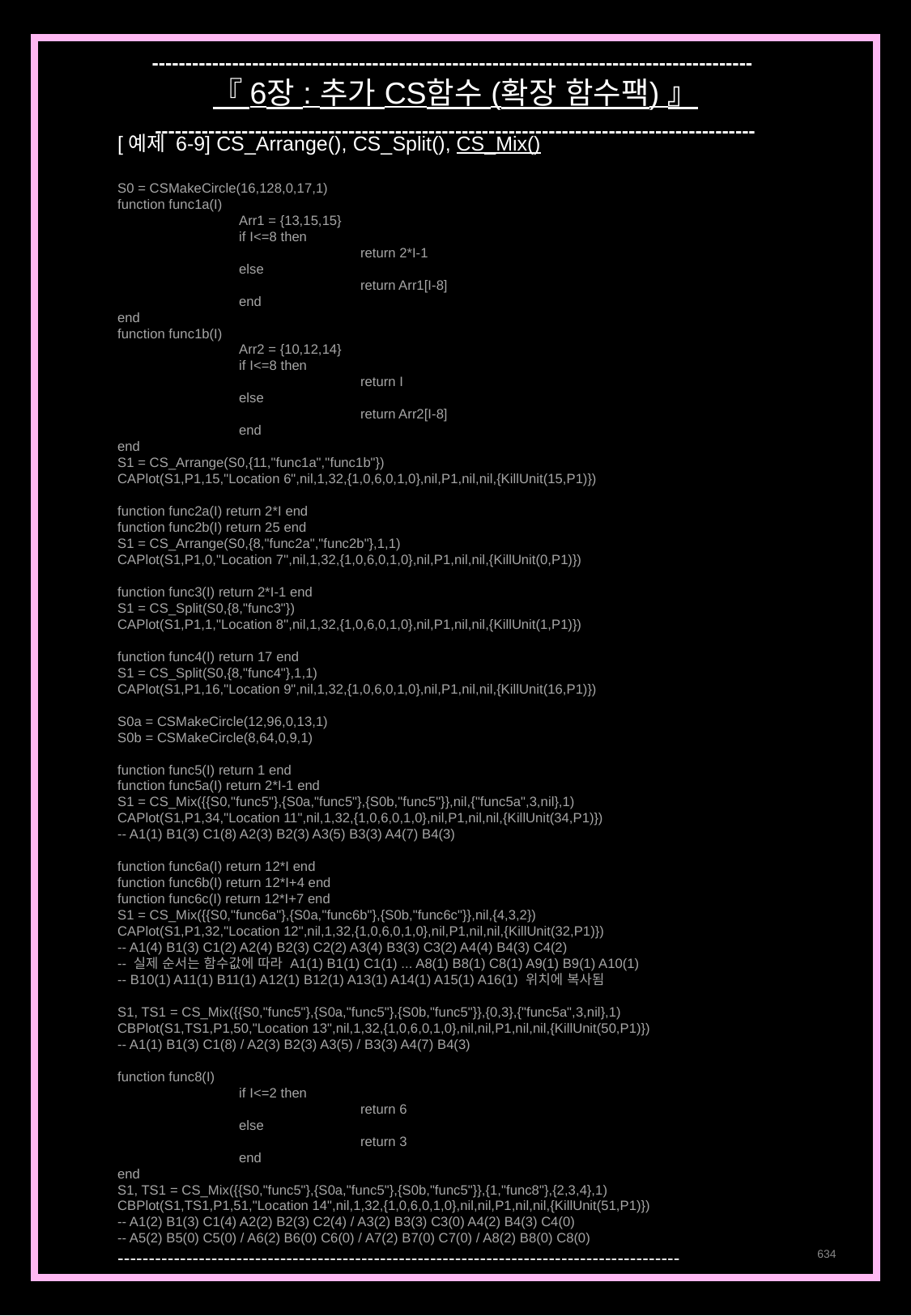

------------------------------------------------------------------------------------------
『 6장 : 추가 CS함수 (확장 함수팩) 』
------------------------------------------------------------------------------------------
[예제 6-9] CS_Arrange(), CS_Split(), CS_Mix()

S0 = CSMakeCircle(16,128,0,17,1)
function func1a(I)
	Arr1 = {13,15,15}
	if I<=8 then
		return 2*I-1
	else
		return Arr1[I-8]
	end
end
function func1b(I)
	Arr2 = {10,12,14}
	if I<=8 then
		return I
	else
		return Arr2[I-8]
	end
end
S1 = CS_Arrange(S0,{11,"func1a","func1b"})
CAPlot(S1,P1,15,"Location 6",nil,1,32,{1,0,6,0,1,0},nil,P1,nil,nil,{KillUnit(15,P1)})

function func2a(I) return 2*I end
function func2b(I) return 25 end
S1 = CS_Arrange(S0,{8,"func2a","func2b"},1,1)
CAPlot(S1,P1,0,"Location 7",nil,1,32,{1,0,6,0,1,0},nil,P1,nil,nil,{KillUnit(0,P1)})

function func3(I) return 2*I-1 end
S1 = CS_Split(S0,{8,"func3"})
CAPlot(S1,P1,1,"Location 8",nil,1,32,{1,0,6,0,1,0},nil,P1,nil,nil,{KillUnit(1,P1)})

function func4(I) return 17 end
S1 = CS_Split(S0,{8,"func4"},1,1)
CAPlot(S1,P1,16,"Location 9",nil,1,32,{1,0,6,0,1,0},nil,P1,nil,nil,{KillUnit(16,P1)})

S0a = CSMakeCircle(12,96,0,13,1)
S0b = CSMakeCircle(8,64,0,9,1)

function func5(I) return 1 end
function func5a(I) return 2*I-1 end
S1 = CS_Mix({{S0,"func5"},{S0a,"func5"},{S0b,"func5"}},nil,{"func5a",3,nil},1)
CAPlot(S1,P1,34,"Location 11",nil,1,32,{1,0,6,0,1,0},nil,P1,nil,nil,{KillUnit(34,P1)})
-- A1(1) B1(3) C1(8) A2(3) B2(3) A3(5) B3(3) A4(7) B4(3)

function func6a(I) return 12*I end
function func6b(I) return 12*I+4 end
function func6c(I) return 12*I+7 end
S1 = CS_Mix({{S0,"func6a"},{S0a,"func6b"},{S0b,"func6c"}},nil,{4,3,2})
CAPlot(S1,P1,32,"Location 12",nil,1,32,{1,0,6,0,1,0},nil,P1,nil,nil,{KillUnit(32,P1)})
-- A1(4) B1(3) C1(2) A2(4) B2(3) C2(2) A3(4) B3(3) C3(2) A4(4) B4(3) C4(2)
-- 실제 순서는 함수값에 따라 A1(1) B1(1) C1(1) ... A8(1) B8(1) C8(1) A9(1) B9(1) A10(1)
-- B10(1) A11(1) B11(1) A12(1) B12(1) A13(1) A14(1) A15(1) A16(1) 위치에 복사됨

S1, TS1 = CS_Mix({{S0,"func5"},{S0a,"func5"},{S0b,"func5"}},{0,3},{"func5a",3,nil},1)
CBPlot(S1,TS1,P1,50,"Location 13",nil,1,32,{1,0,6,0,1,0},nil,nil,P1,nil,nil,{KillUnit(50,P1)})
-- A1(1) B1(3) C1(8) / A2(3) B2(3) A3(5) / B3(3) A4(7) B4(3)

function func8(I)
	if I<=2 then
		return 6
	else
		return 3
	end
end
S1, TS1 = CS_Mix({{S0,"func5"},{S0a,"func5"},{S0b,"func5"}},{1,"func8"},{2,3,4},1)
CBPlot(S1,TS1,P1,51,"Location 14",nil,1,32,{1,0,6,0,1,0},nil,nil,P1,nil,nil,{KillUnit(51,P1)})
-- A1(2) B1(3) C1(4) A2(2) B2(3) C2(4) / A3(2) B3(3) C3(0) A4(2) B4(3) C4(0)
-- A5(2) B5(0) C5(0) / A6(2) B6(0) C6(0) / A7(2) B7(0) C7(0) / A8(2) B8(0) C8(0)
------------------------------------------------------------------------------------------
634